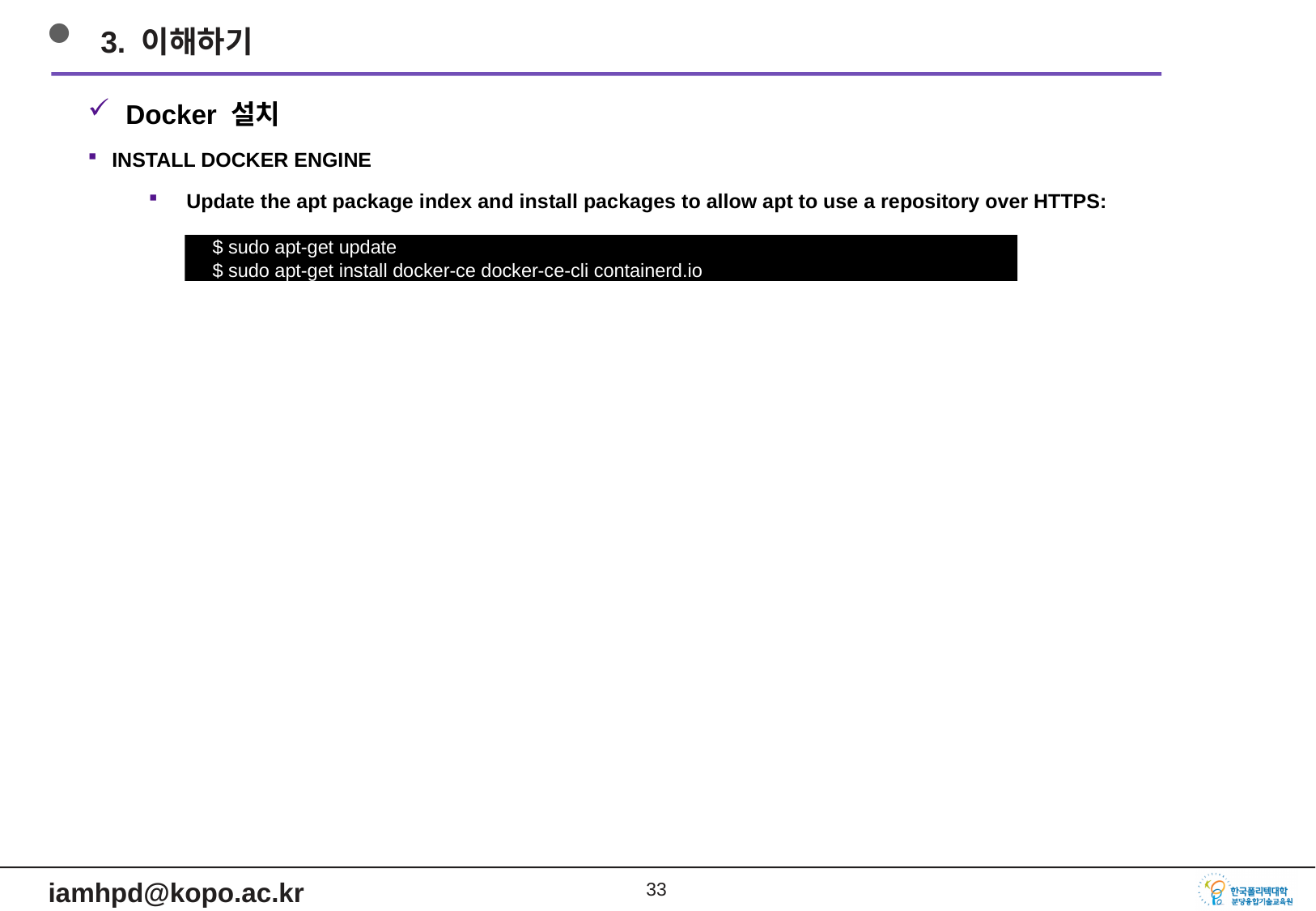

3. 이해하기
Docker 설치
INSTALL DOCKER ENGINE
Update the apt package index and install packages to allow apt to use a repository over HTTPS:

$ sudo apt-get update
$ sudo apt-get install docker-ce docker-ce-cli containerd.io
33